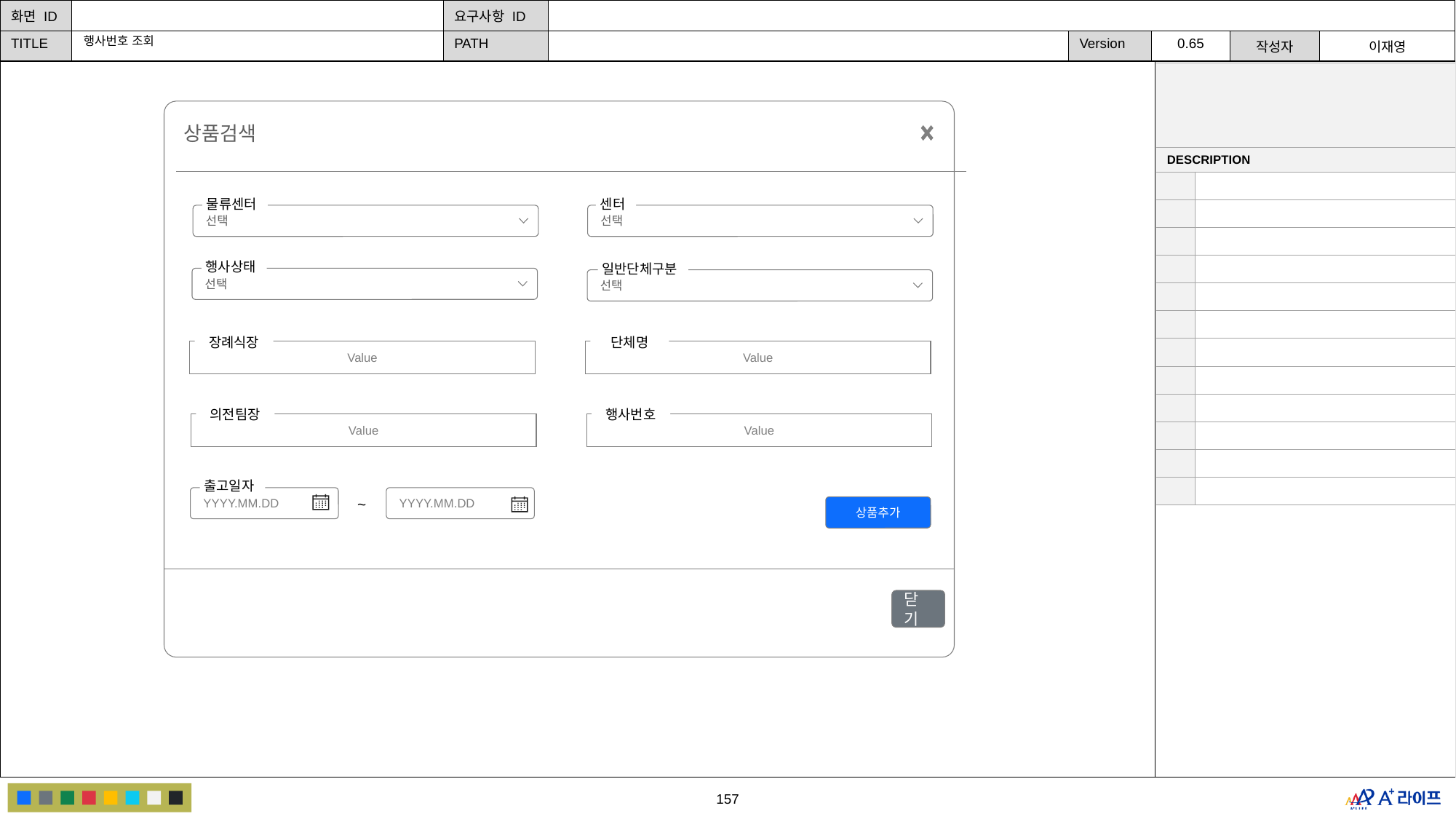

행사번호 조회
|  |  |
| --- | --- |
| DESCRIPTION |  |
|  |  |
|  |  |
|  |  |
|  |  |
|  |  |
|  |  |
|  |  |
|  |  |
|  |  |
|  |  |
|  |  |
|  |  |
상품검색

물류센터
선택

센터
선택

행사상태
선택

일반단체구분
선택

장례식장
Value
단체명
Value
의전팀장
Value
행사번호
Value
출고일자
YYYY.MM.DD
YYYY.MM.DD
~

상품추가
닫기